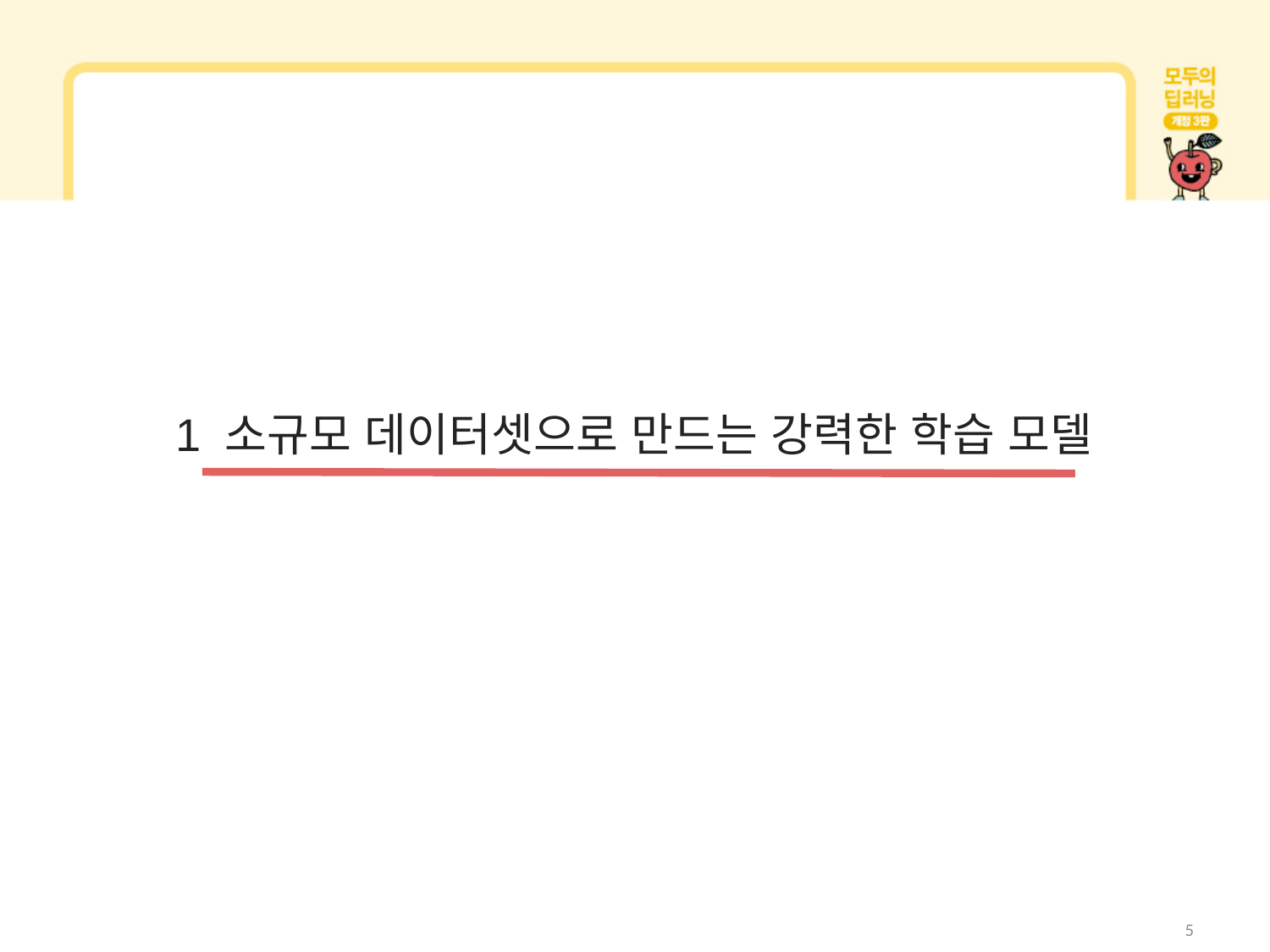

1 소규모 데이터셋으로 만드는 강력한 학습 모델
5